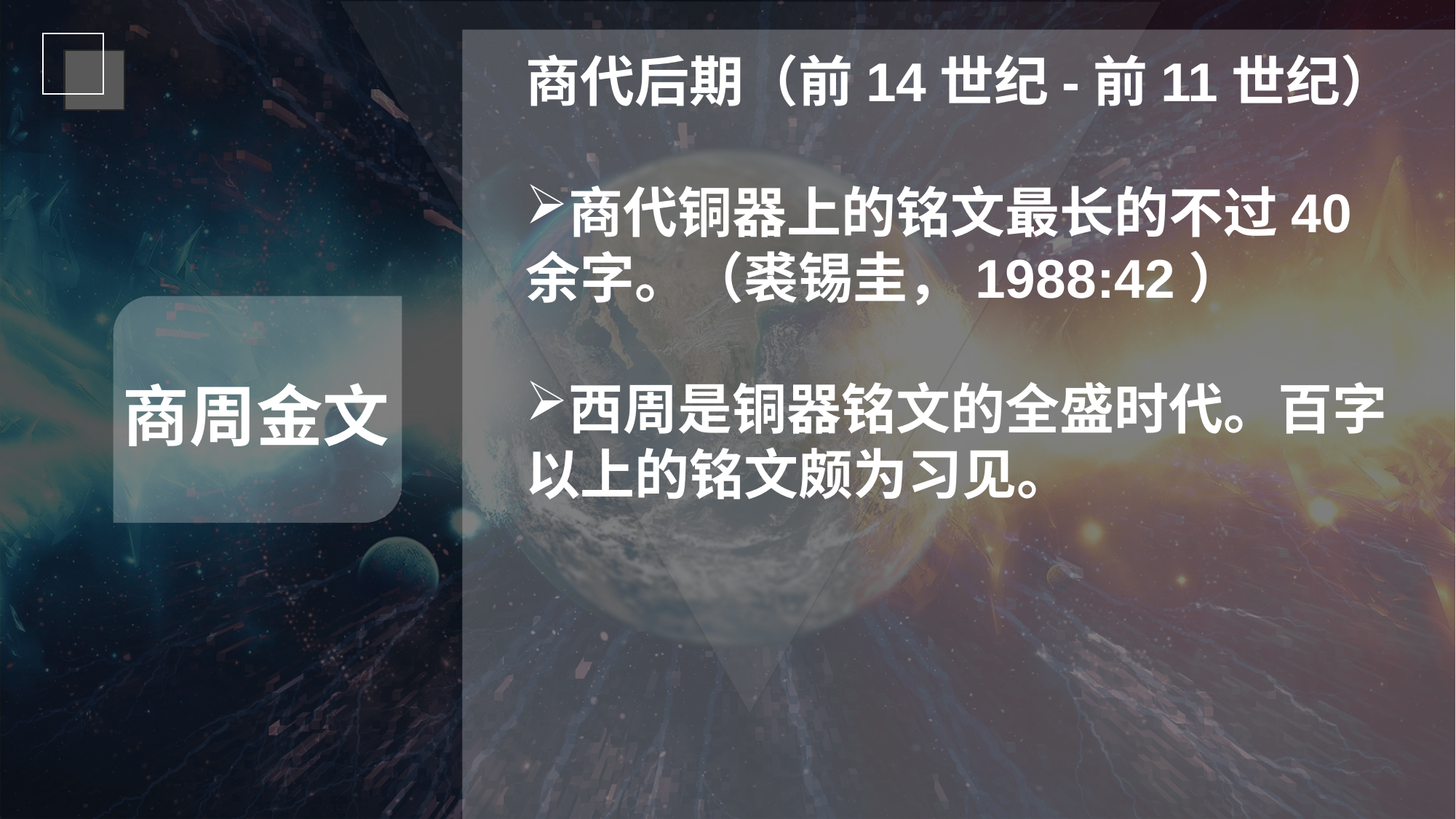

商代后期（前14世纪-前11世纪）

商代铜器上的铭文最长的不过40余字。（裘锡圭，1988:42）

西周是铜器铭文的全盛时代。百字以上的铭文颇为习见。

商周金文